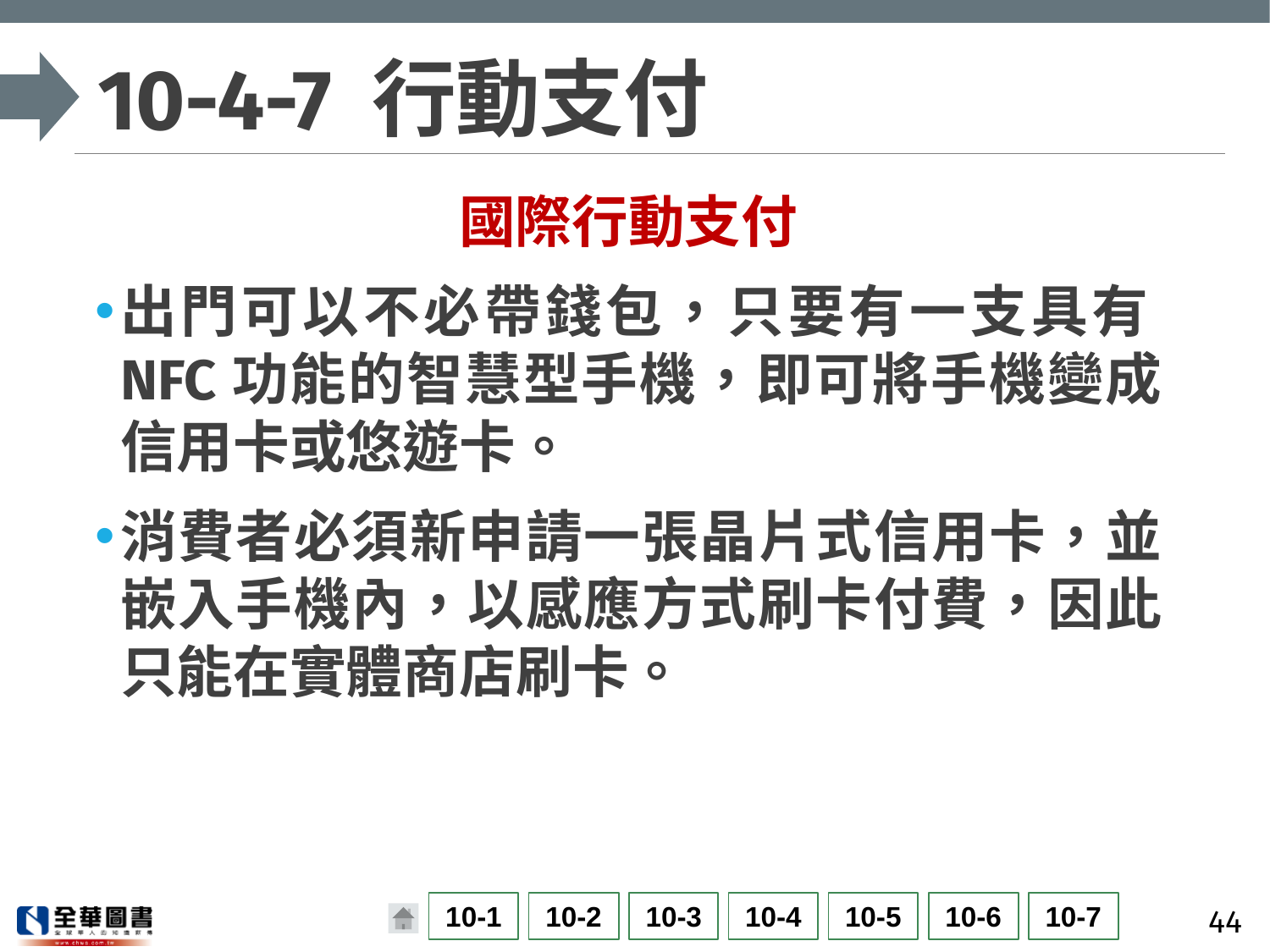

# 10-4-7 行動支付
國際行動支付
出門可以不必帶錢包，只要有一支具有NFC功能的智慧型手機，即可將手機變成信用卡或悠遊卡。
消費者必須新申請一張晶片式信用卡，並嵌入手機內，以感應方式刷卡付費，因此只能在實體商店刷卡。
44